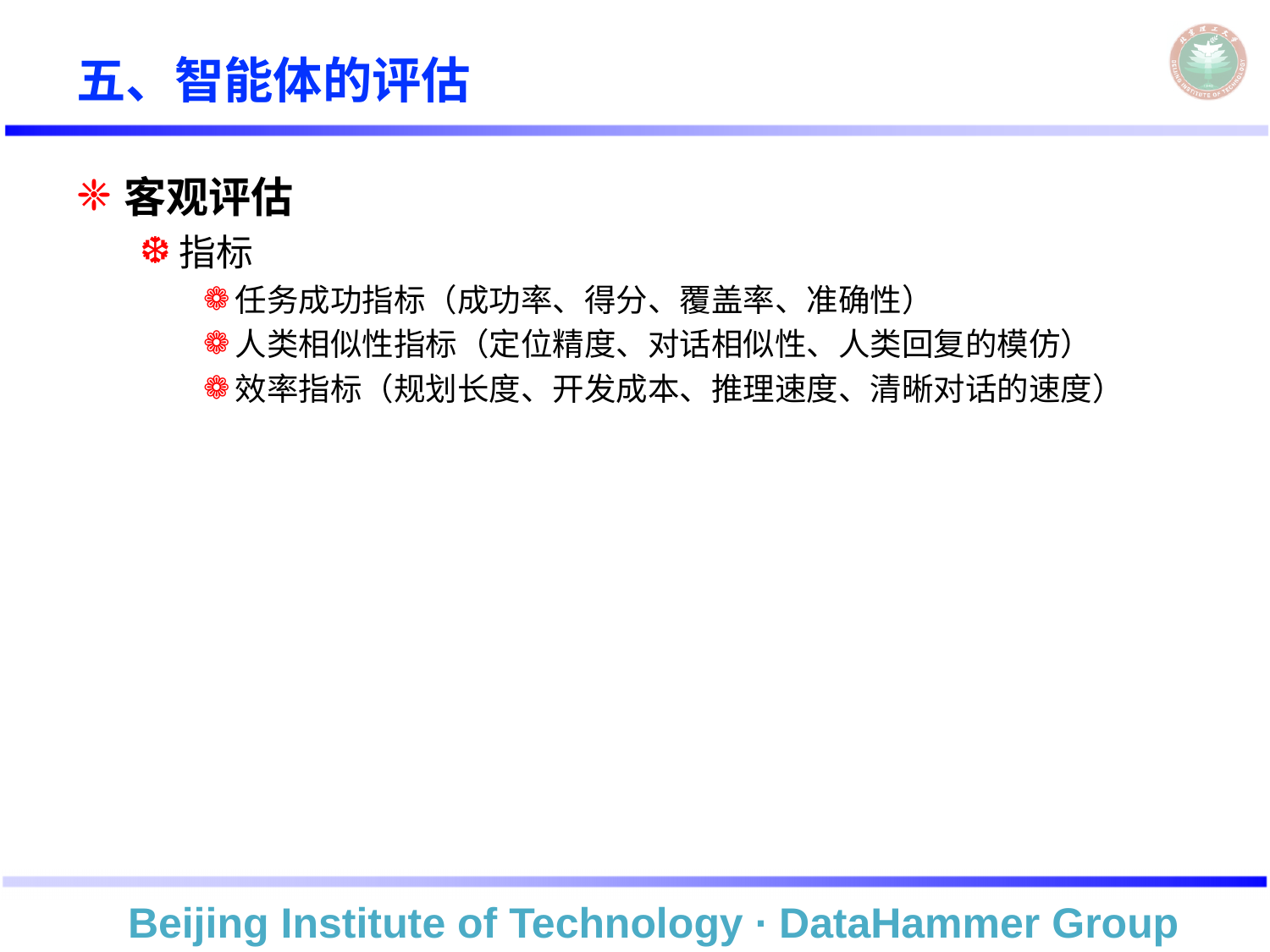

# 五、智能体的评估
客观评估
指标
任务成功指标（成功率、得分、覆盖率、准确性）
人类相似性指标（定位精度、对话相似性、人类回复的模仿）
效率指标（规划长度、开发成本、推理速度、清晰对话的速度）